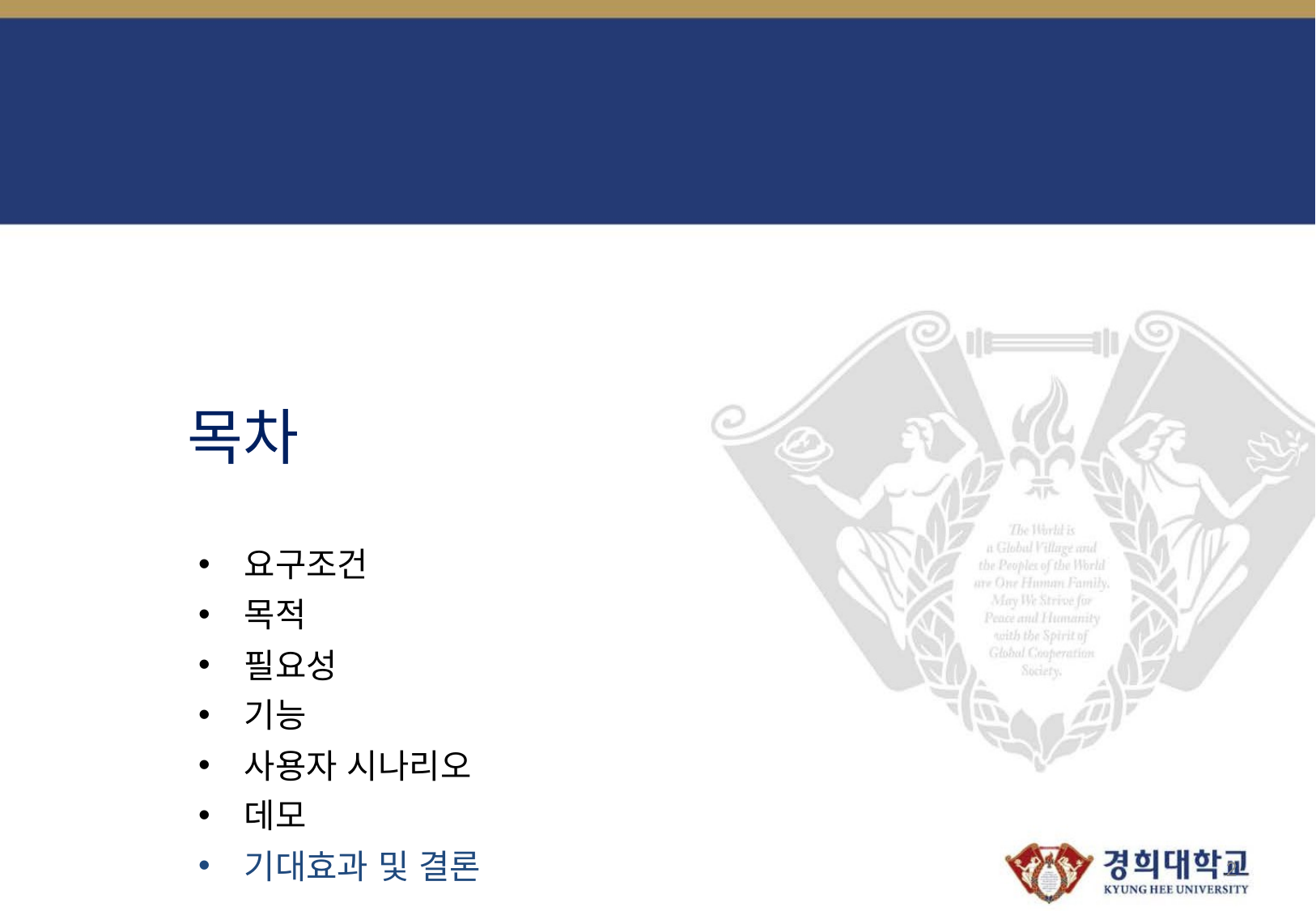

# 목차
요구조건
목적
필요성
기능
사용자 시나리오
데모
기대효과 및 결론
2